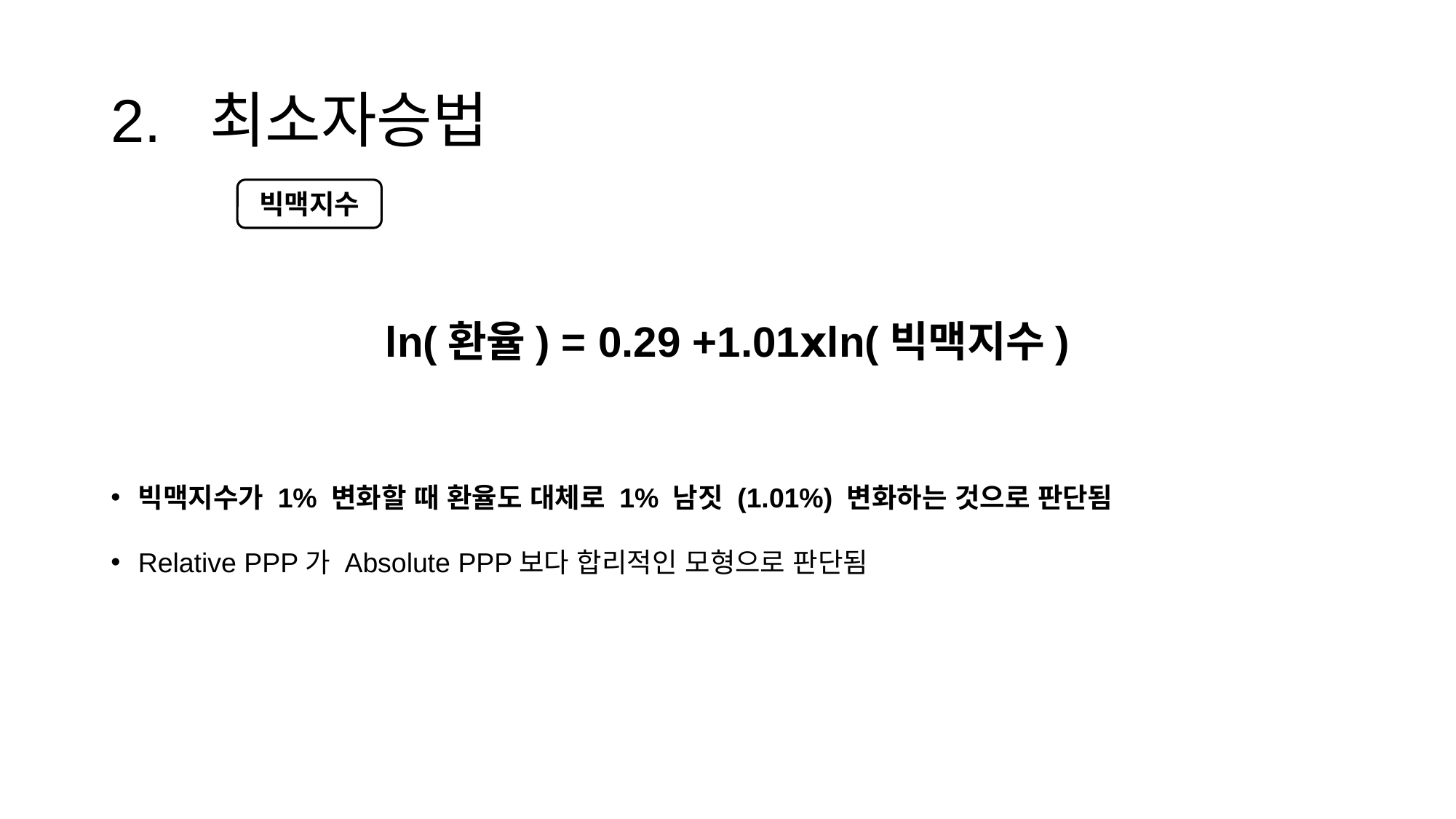

# 2.  최소자승법
빅맥지수

빅맥지수가 1% 변화할 때 환율도 대체로 1% 남짓 (1.01%) 변화하는 것으로 판단됨
Relative PPP가 Absolute PPP보다 합리적인 모형으로 판단됨
ln(환율) = 0.29 +1.01ⅹln(빅맥지수)